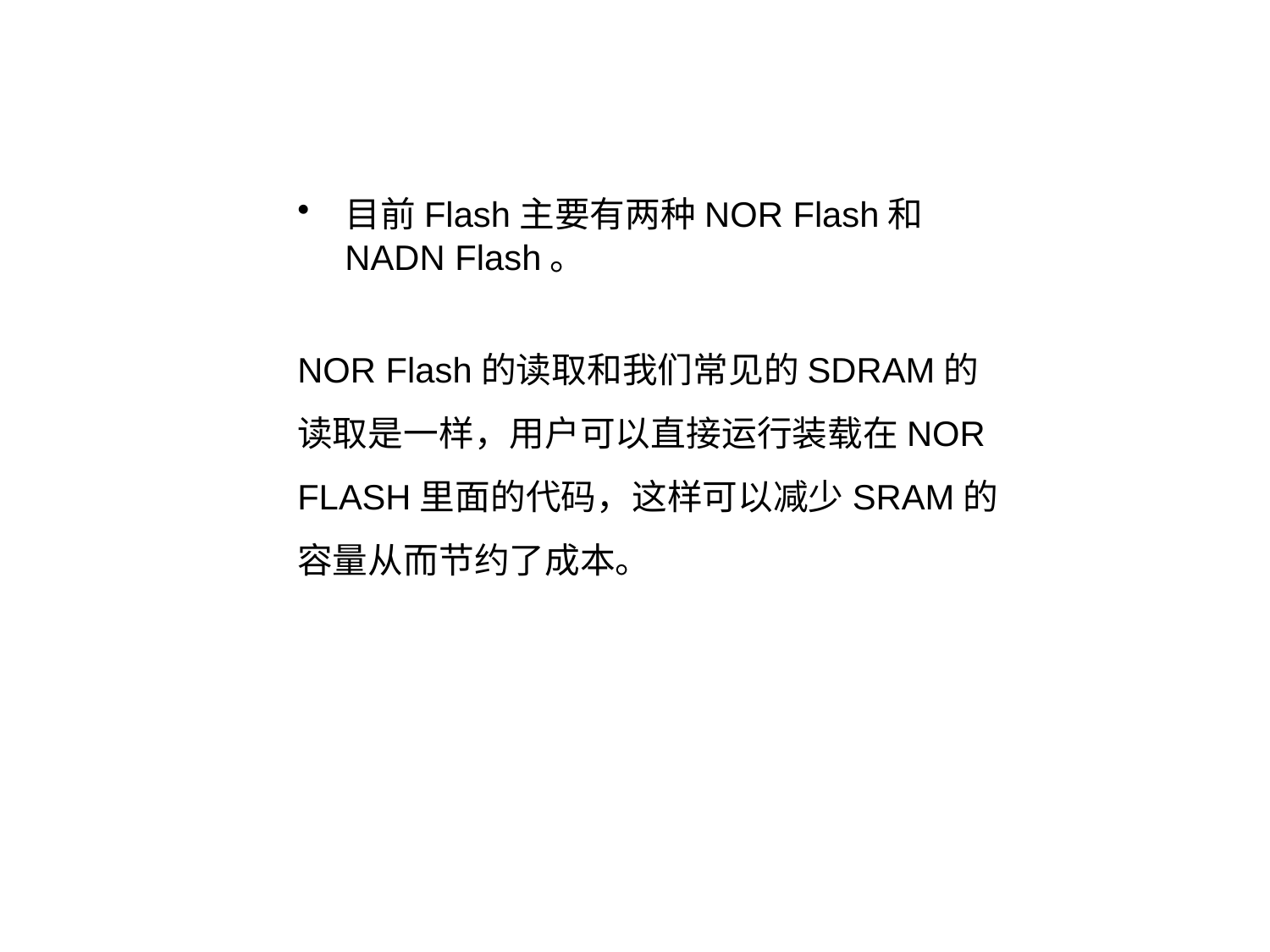

目前Flash主要有两种NOR Flash和NADN Flash。

NOR Flash的读取和我们常见的SDRAM的读取是一样，用户可以直接运行装载在NOR FLASH里面的代码，这样可以减少SRAM的容量从而节约了成本。